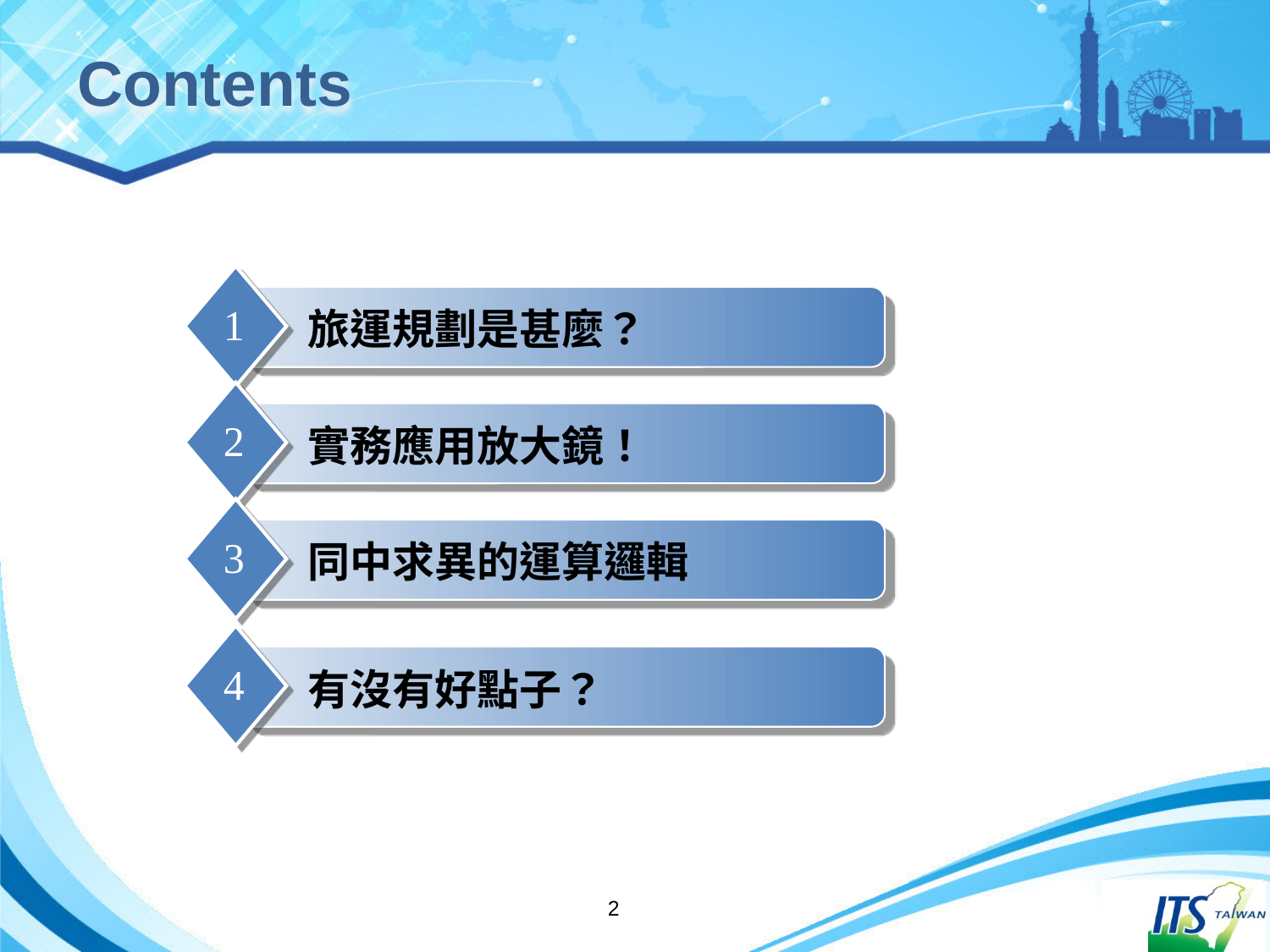

# Contents

1
 旅運規劃是甚麼？

2
 實務應用放大鏡！

3
 同中求異的運算邏輯

4
 有沒有好點子？
2